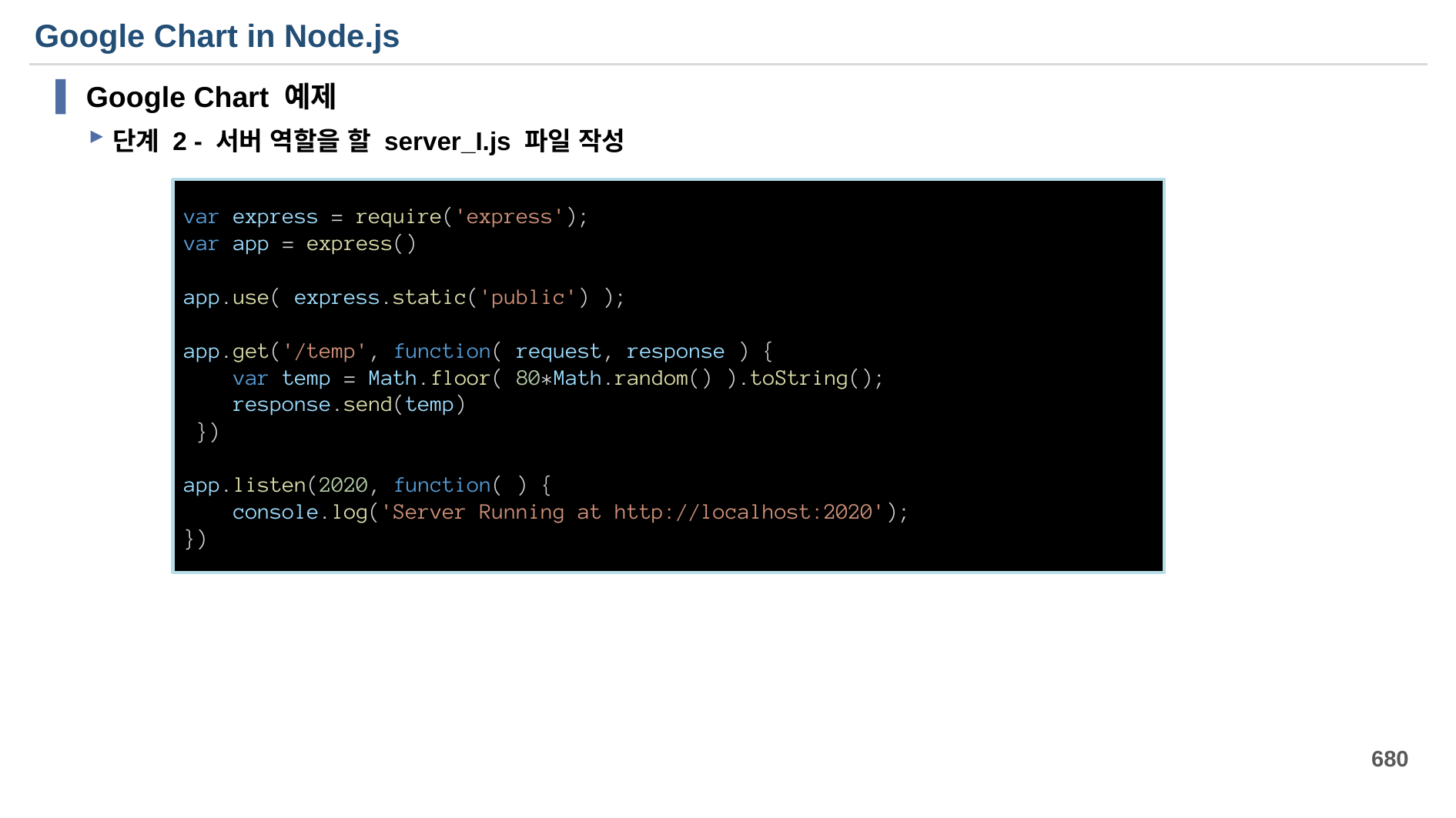

# Google Chart in Node.js
Google Chart 예제
단계 2 - 서버 역할을 할 server_I.js 파일 작성

var express = require('express');
var app = express()

app.use( express.static('public') );
app.get('/temp', function( request, response ) {
    var temp = Math.floor( 80*Math.random() ).toString();
    response.send(temp)
 })
app.listen(2020, function( ) {
    console.log('Server Running at http://localhost:2020');
})
680